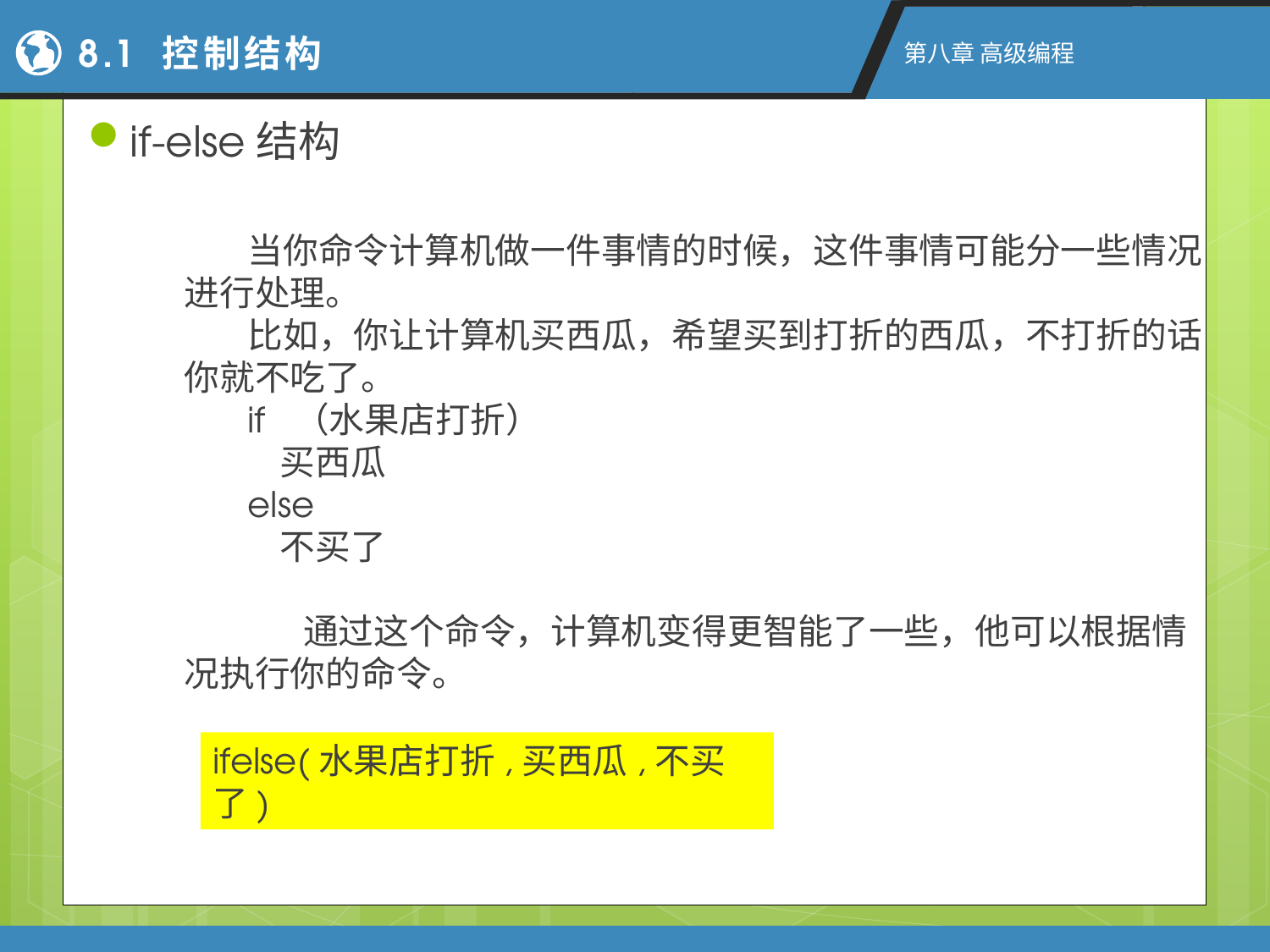

8.1 控制结构

第八章 高级编程
if-else结构

当你命令计算机做一件事情的时候，这件事情可能分一些情况进行处理。
比如，你让计算机买西瓜，希望买到打折的西瓜，不打折的话你就不吃了。
if  （水果店打折）
   买西瓜
else
   不买了

      通过这个命令，计算机变得更智能了一些，他可以根据情况执行你的命令。
ifelse(水果店打折,买西瓜,不买了)